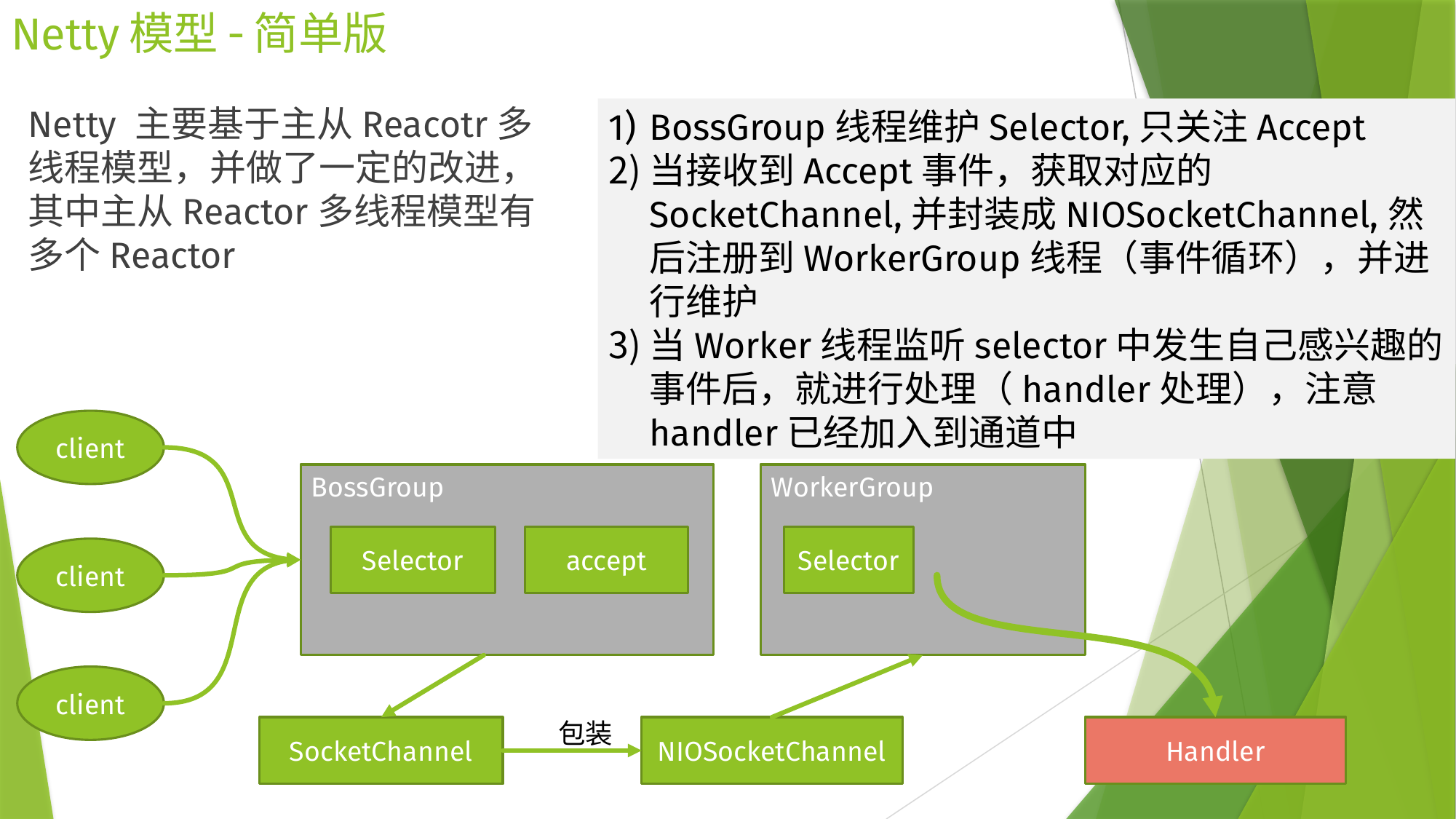

# Netty模型-简单版
Netty 主要基于主从Reacotr多线程模型，并做了一定的改进，其中主从Reactor多线程模型有多个Reactor
BossGroup线程维护Selector,只关注Accept
当接收到Accept事件，获取对应的SocketChannel,并封装成NIOSocketChannel,然后注册到WorkerGroup线程（事件循环），并进行维护
当Worker线程监听selector中发生自己感兴趣的事件后，就进行处理（handler处理），注意handler已经加入到通道中
client
BossGroup
accept
Selector
WorkerGroup
Selector
client
client
包装
SocketChannel
Handler
NIOSocketChannel